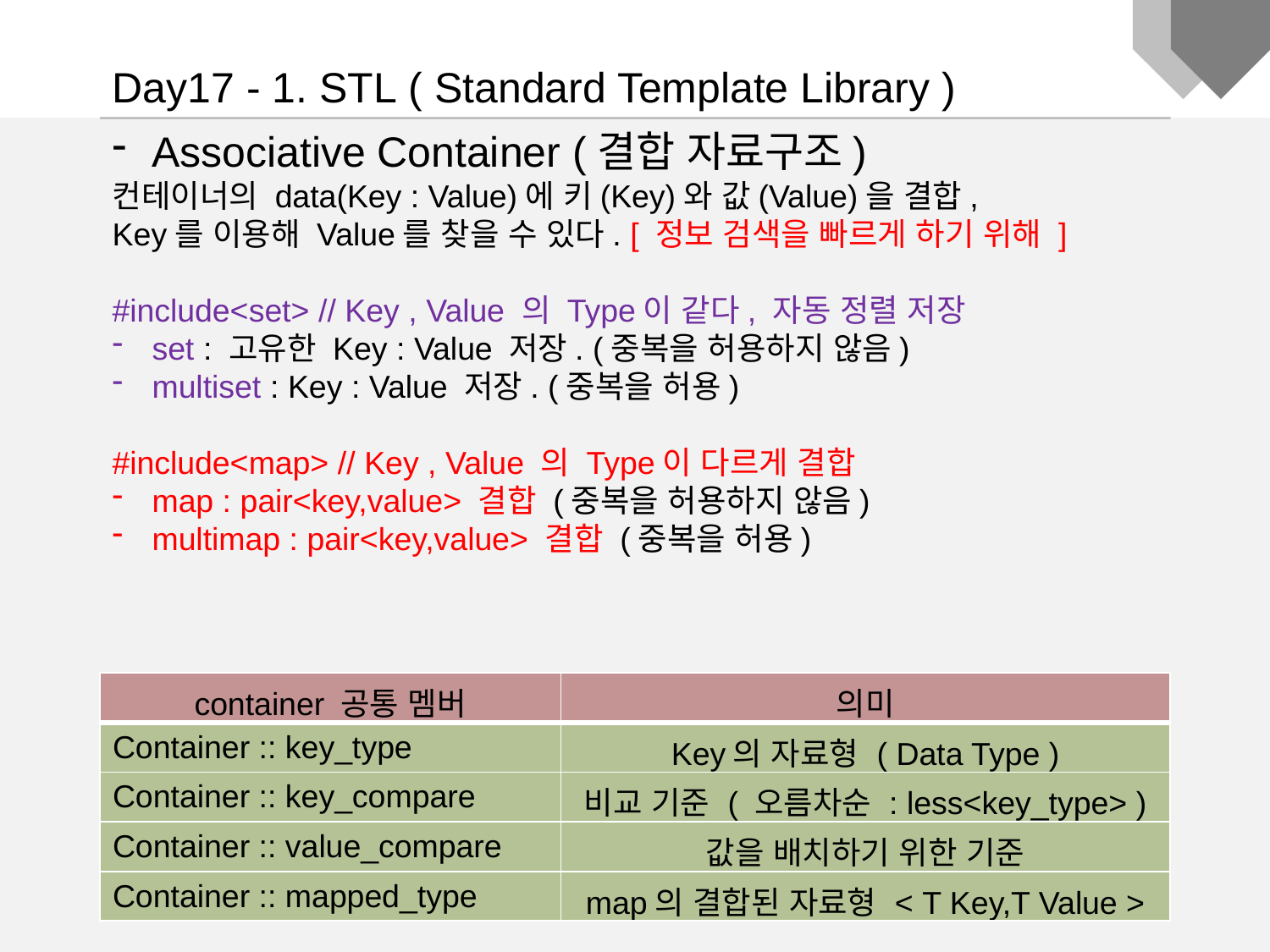

Day17 - 1. STL ( Standard Template Library )
Associative Container (결합 자료구조)
컨테이너의 data(Key : Value)에 키(Key)와 값(Value)을 결합,
Key를 이용해 Value를 찾을 수 있다. [ 정보 검색을 빠르게 하기 위해 ]

#include<set> // Key , Value 의 Type이 같다, 자동 정렬 저장
set : 고유한 Key : Value 저장. (중복을 허용하지 않음)
multiset : Key : Value 저장. (중복을 허용)

#include<map> // Key , Value 의 Type이 다르게 결합
map : pair<key,value> 결합 (중복을 허용하지 않음)
multimap : pair<key,value> 결합 (중복을 허용)
| container 공통 멤버 | 의미 |
| --- | --- |
| Container :: key\_type | Key의 자료형 ( Data Type ) |
| Container :: key\_compare | 비교 기준 ( 오름차순 : less<key\_type> ) |
| Container :: value\_compare | 값을 배치하기 위한 기준 |
| Container :: mapped\_type | map의 결합된 자료형 < T Key,T Value > |